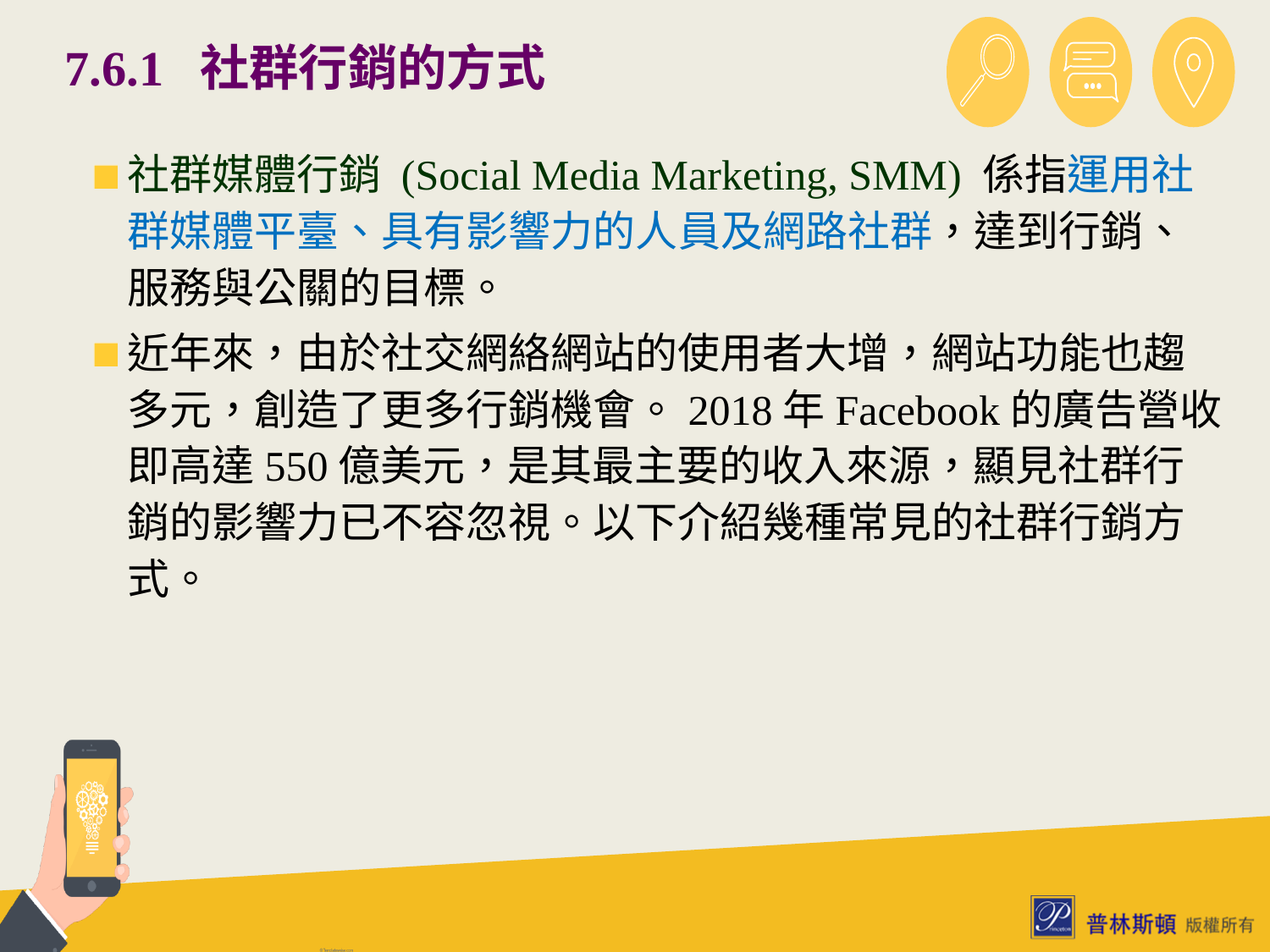

# 7.6.1  社群行銷的方式
社群媒體行銷 (Social Media Marketing, SMM) 係指運用社群媒體平臺、具有影響力的人員及網路社群，達到行銷、服務與公關的目標。
近年來，由於社交網絡網站的使用者大增，網站功能也趨多元，創造了更多行銷機會。2018年Facebook的廣告營收即高達550億美元，是其最主要的收入來源，顯見社群行銷的影響力已不容忽視。以下介紹幾種常見的社群行銷方式。